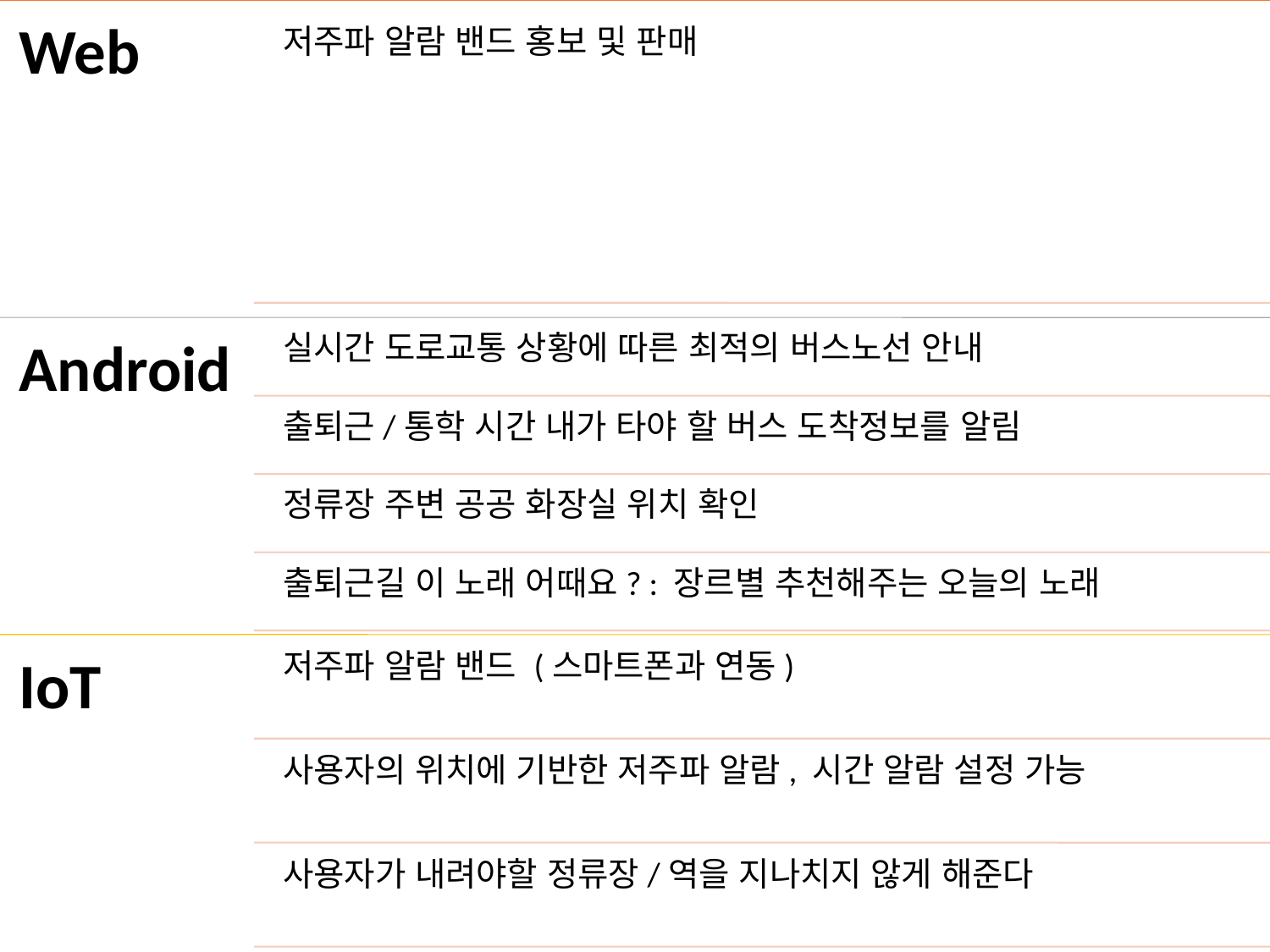

Web
저주파 알람 밴드 홍보 및 판매
Android
실시간 도로교통 상황에 따른 최적의 버스노선 안내
출퇴근/통학 시간 내가 타야 할 버스 도착정보를 알림
정류장 주변 공공 화장실 위치 확인
출퇴근길 이 노래 어때요? : 장르별 추천해주는 오늘의 노래
IoT
저주파 알람 밴드 (스마트폰과 연동)
사용자의 위치에 기반한 저주파 알람, 시간 알람 설정 가능
사용자가 내려야할 정류장/역을 지나치지 않게 해준다